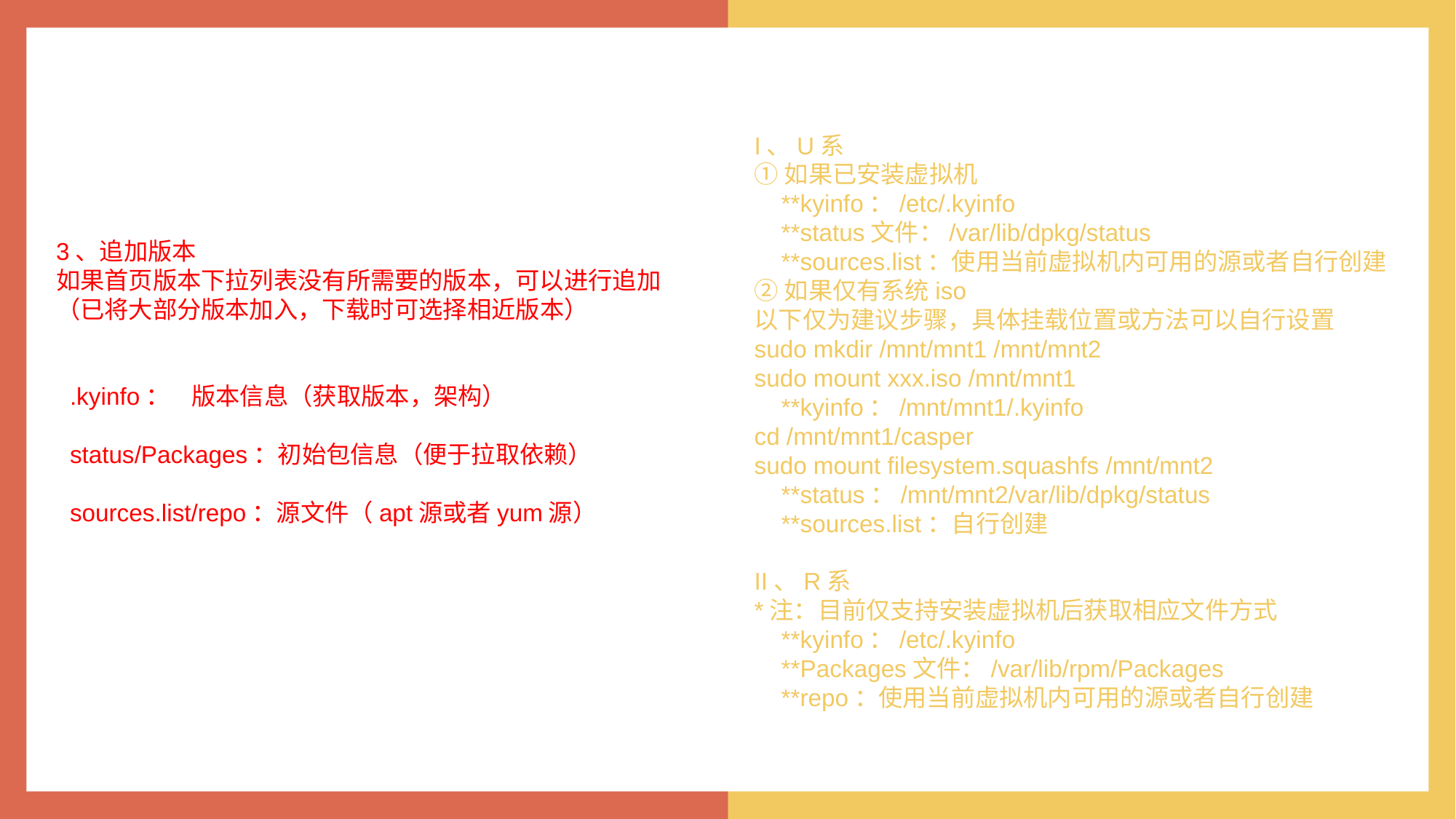

I、U系
①如果已安装虚拟机
    **kyinfo：/etc/.kyinfo
    **status文件：/var/lib/dpkg/status
    **sources.list：使用当前虚拟机内可用的源或者自行创建
②如果仅有系统iso
以下仅为建议步骤，具体挂载位置或方法可以自行设置
sudo mkdir /mnt/mnt1 /mnt/mnt2
sudo mount xxx.iso /mnt/mnt1
    **kyinfo：/mnt/mnt1/.kyinfo
cd /mnt/mnt1/casper
sudo mount filesystem.squashfs /mnt/mnt2
    **status：/mnt/mnt2/var/lib/dpkg/status
    **sources.list：自行创建

II、R系
*注：目前仅支持安装虚拟机后获取相应文件方式
    **kyinfo：/etc/.kyinfo
    **Packages文件：/var/lib/rpm/Packages
    **repo：使用当前虚拟机内可用的源或者自行创建
3、追加版本
如果首页版本下拉列表没有所需要的版本，可以进行追加
（已将大部分版本加入，下载时可选择相近版本）
.kyinfo：    版本信息（获取版本，架构）

status/Packages：初始包信息（便于拉取依赖）

sources.list/repo：源文件（apt源或者yum源）